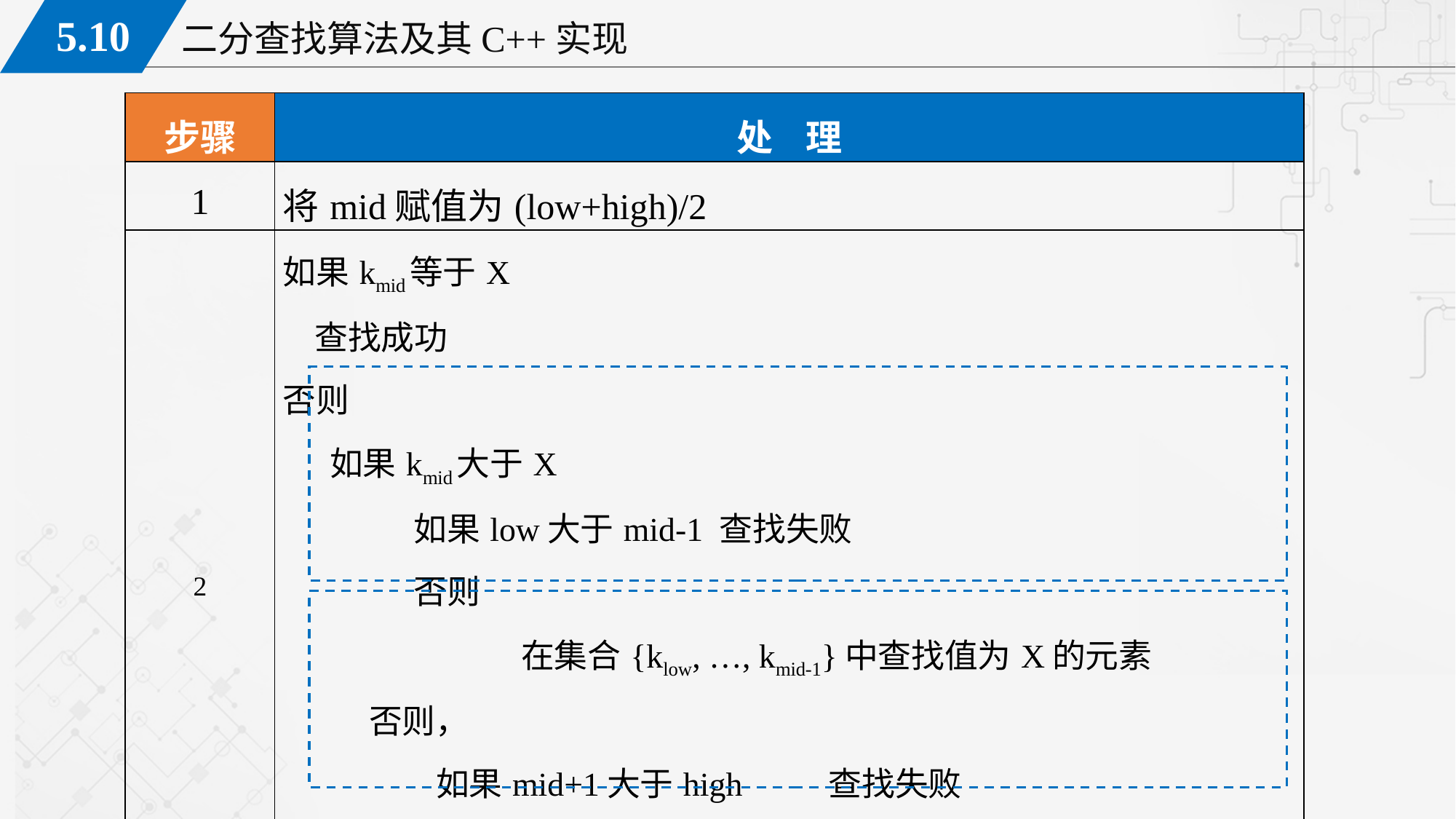

| 步骤 | 处 理 |
| --- | --- |
| 1 | 将mid赋值为(low+high)/2 |
| 2 | 如果kmid等于X 查找成功 否则 如果kmid大于X  如果low大于mid-1 查找失败 否则 在集合{klow, …, kmid-1}中查找值为X的元素 否则，   如果mid+1大于high 查找失败 否则 在集合{kmid+1, …, khigh}中查找值为X的元素 |